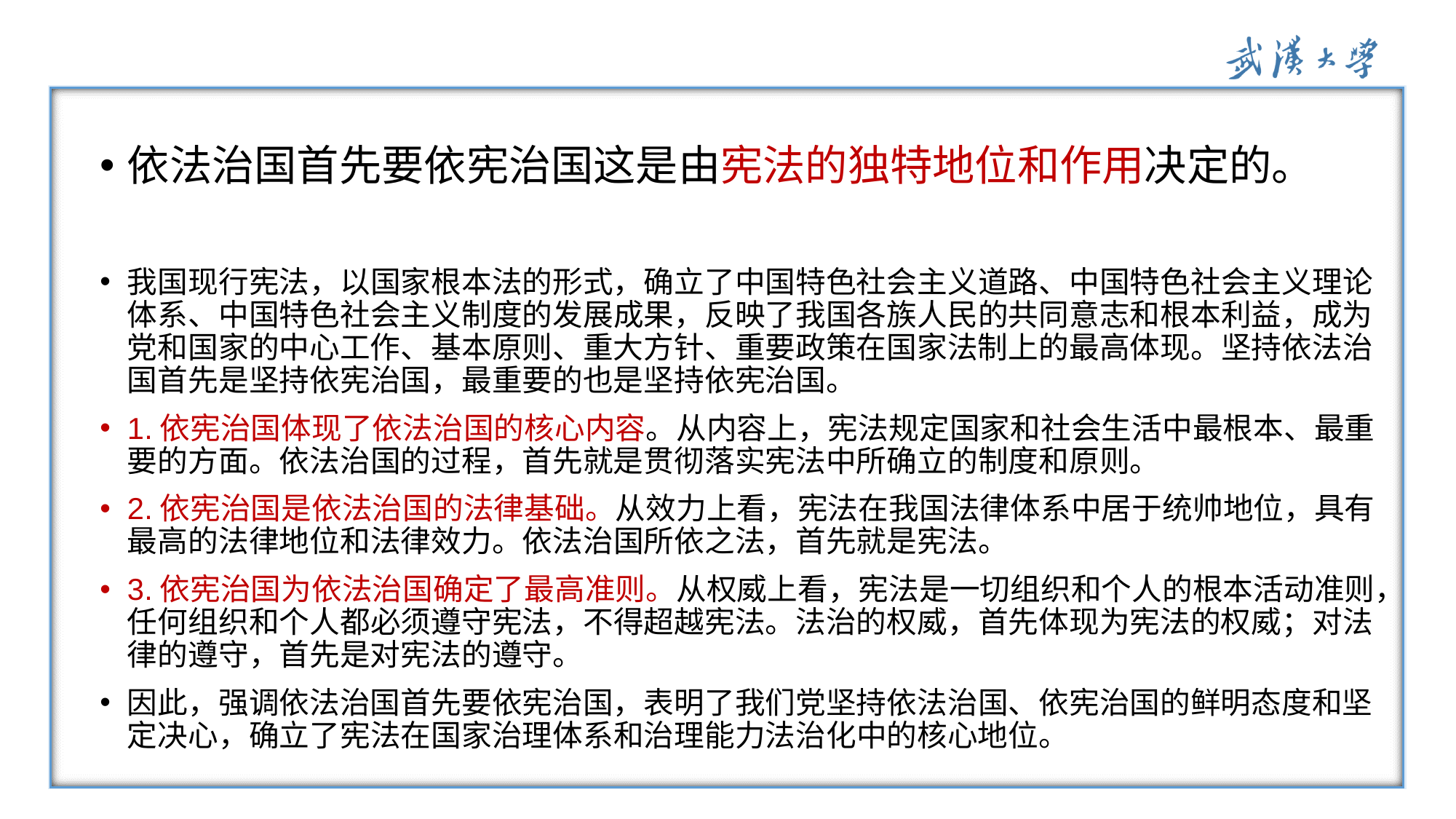

依法治国首先要依宪治国这是由宪法的独特地位和作用决定的。

我国现行宪法，以国家根本法的形式，确立了中国特色社会主义道路、中国特色社会主义理论体系、中国特色社会主义制度的发展成果，反映了我国各族人民的共同意志和根本利益，成为党和国家的中心工作、基本原则、重大方针、重要政策在国家法制上的最高体现。坚持依法治国首先是坚持依宪治国，最重要的也是坚持依宪治国。
1.依宪治国体现了依法治国的核心内容。从内容上，宪法规定国家和社会生活中最根本、最重要的方面。依法治国的过程，首先就是贯彻落实宪法中所确立的制度和原则。
2.依宪治国是依法治国的法律基础。从效力上看，宪法在我国法律体系中居于统帅地位，具有最高的法律地位和法律效力。依法治国所依之法，首先就是宪法。
3.依宪治国为依法治国确定了最高准则。从权威上看，宪法是一切组织和个人的根本活动准则，任何组织和个人都必须遵守宪法，不得超越宪法。法治的权威，首先体现为宪法的权威；对法律的遵守，首先是对宪法的遵守。
因此，强调依法治国首先要依宪治国，表明了我们党坚持依法治国、依宪治国的鲜明态度和坚定决心，确立了宪法在国家治理体系和治理能力法治化中的核心地位。